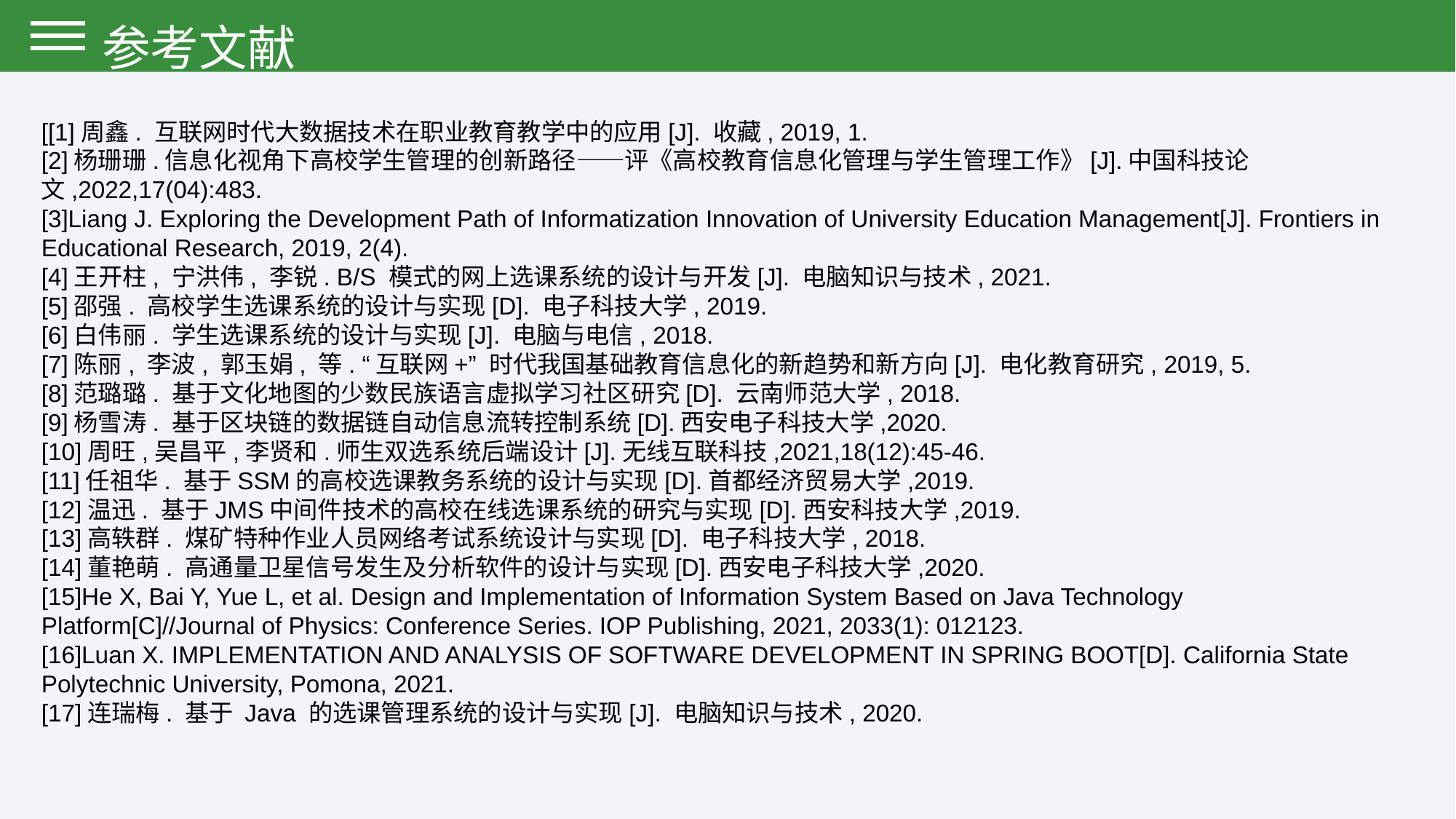

参考文献
[[1]周鑫. 互联网时代大数据技术在职业教育教学中的应用[J]. 收藏, 2019, 1.
[2]杨珊珊.信息化视角下高校学生管理的创新路径——评《高校教育信息化管理与学生管理工作》[J].中国科技论文,2022,17(04):483.
[3]Liang J. Exploring the Development Path of Informatization Innovation of University Education Management[J]. Frontiers in Educational Research, 2019, 2(4).
[4]王开柱, 宁洪伟, 李锐. B/S 模式的网上选课系统的设计与开发[J]. 电脑知识与技术, 2021.
[5]邵强. 高校学生选课系统的设计与实现[D]. 电子科技大学, 2019.
[6]白伟丽. 学生选课系统的设计与实现[J]. 电脑与电信, 2018.
[7]陈丽, 李波, 郭玉娟, 等. “互联网+” 时代我国基础教育信息化的新趋势和新方向[J]. 电化教育研究, 2019, 5.
[8]范璐璐. 基于文化地图的少数民族语言虚拟学习社区研究[D]. 云南师范大学, 2018.
[9]杨雪涛. 基于区块链的数据链自动信息流转控制系统[D].西安电子科技大学,2020.
[10]周旺,吴昌平,李贤和.师生双选系统后端设计[J].无线互联科技,2021,18(12):45-46.
[11]任祖华. 基于SSM的高校选课教务系统的设计与实现[D].首都经济贸易大学,2019.
[12]温迅. 基于JMS中间件技术的高校在线选课系统的研究与实现[D].西安科技大学,2019.
[13]高轶群. 煤矿特种作业人员网络考试系统设计与实现[D]. 电子科技大学, 2018.
[14]董艳萌. 高通量卫星信号发生及分析软件的设计与实现[D].西安电子科技大学,2020.
[15]He X, Bai Y, Yue L, et al. Design and Implementation of Information System Based on Java Technology Platform[C]//Journal of Physics: Conference Series. IOP Publishing, 2021, 2033(1): 012123.
[16]Luan X. IMPLEMENTATION AND ANALYSIS OF SOFTWARE DEVELOPMENT IN SPRING BOOT[D]. California State Polytechnic University, Pomona, 2021.
[17]连瑞梅. 基于 Java 的选课管理系统的设计与实现[J]. 电脑知识与技术, 2020.